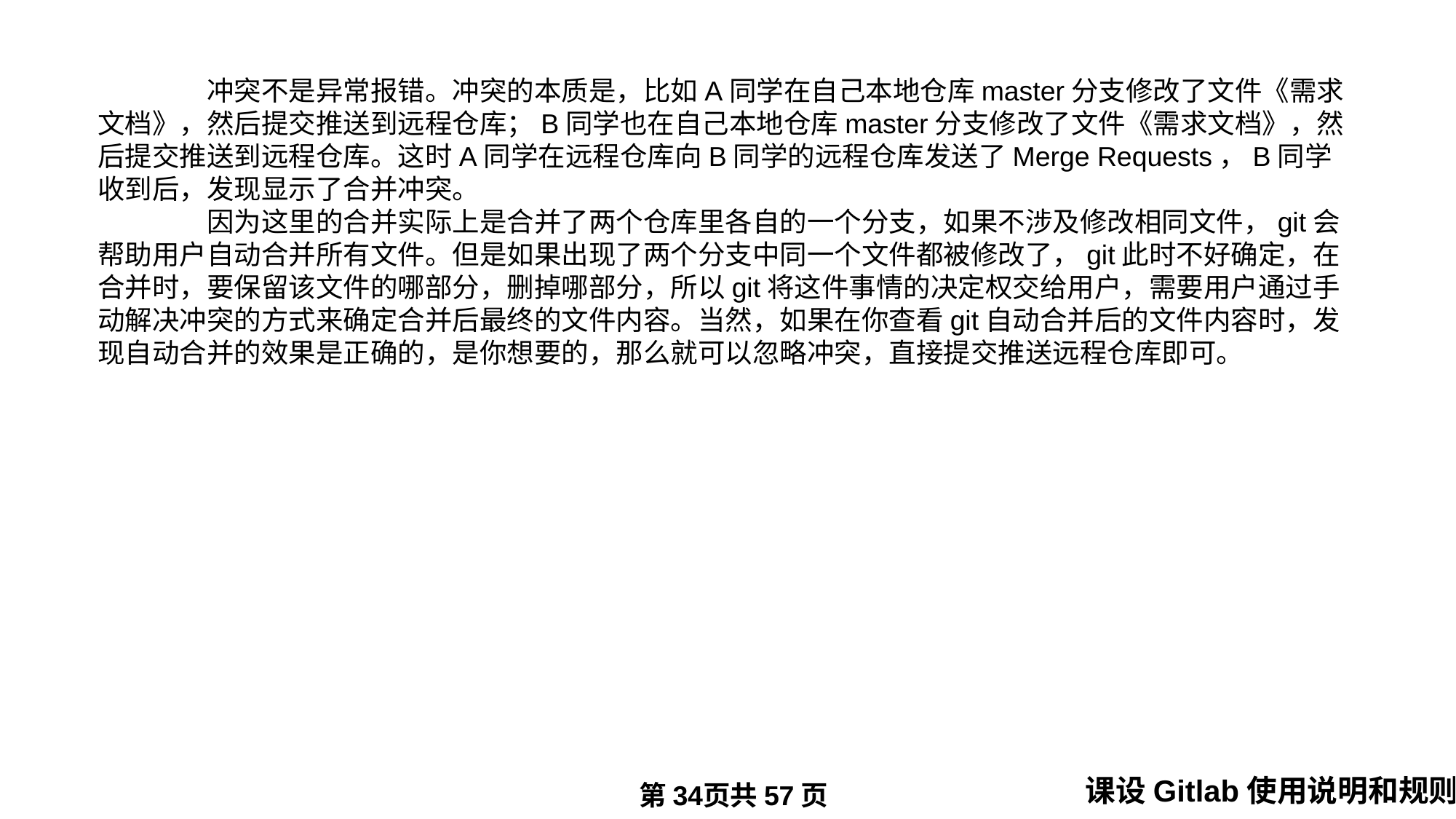

冲突不是异常报错。冲突的本质是，比如A同学在自己本地仓库master分支修改了文件《需求文档》，然后提交推送到远程仓库；B同学也在自己本地仓库master分支修改了文件《需求文档》，然后提交推送到远程仓库。这时A同学在远程仓库向B同学的远程仓库发送了Merge Requests，B同学收到后，发现显示了合并冲突。
	因为这里的合并实际上是合并了两个仓库里各自的一个分支，如果不涉及修改相同文件，git会帮助用户自动合并所有文件。但是如果出现了两个分支中同一个文件都被修改了，git此时不好确定，在合并时，要保留该文件的哪部分，删掉哪部分，所以git将这件事情的决定权交给用户，需要用户通过手动解决冲突的方式来确定合并后最终的文件内容。当然，如果在你查看git自动合并后的文件内容时，发现自动合并的效果是正确的，是你想要的，那么就可以忽略冲突，直接提交推送远程仓库即可。
课设Gitlab使用说明和规则
第34页共57页